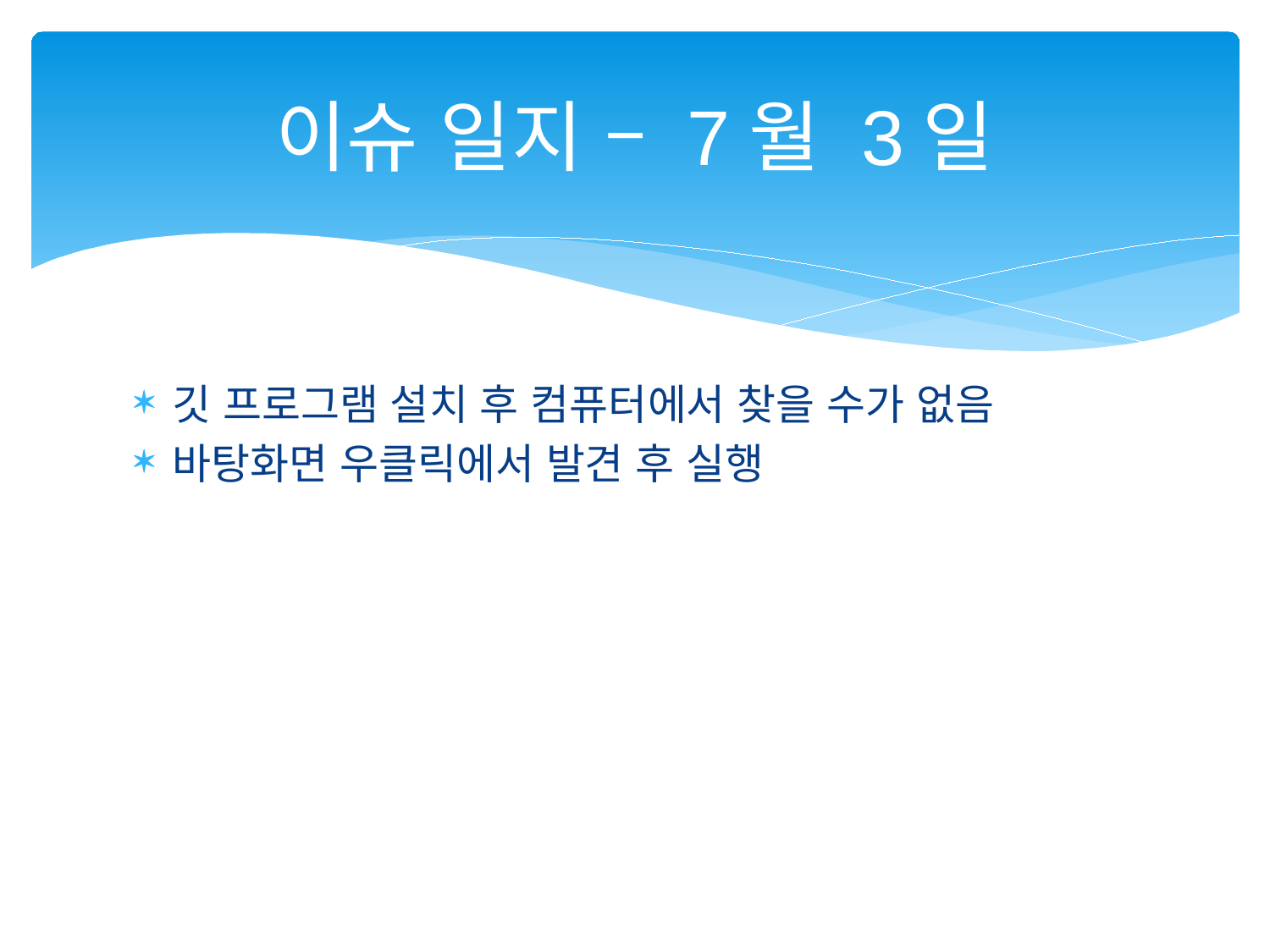

# 이슈 일지 – 7월 3일
깃 프로그램 설치 후 컴퓨터에서 찾을 수가 없음
바탕화면 우클릭에서 발견 후 실행